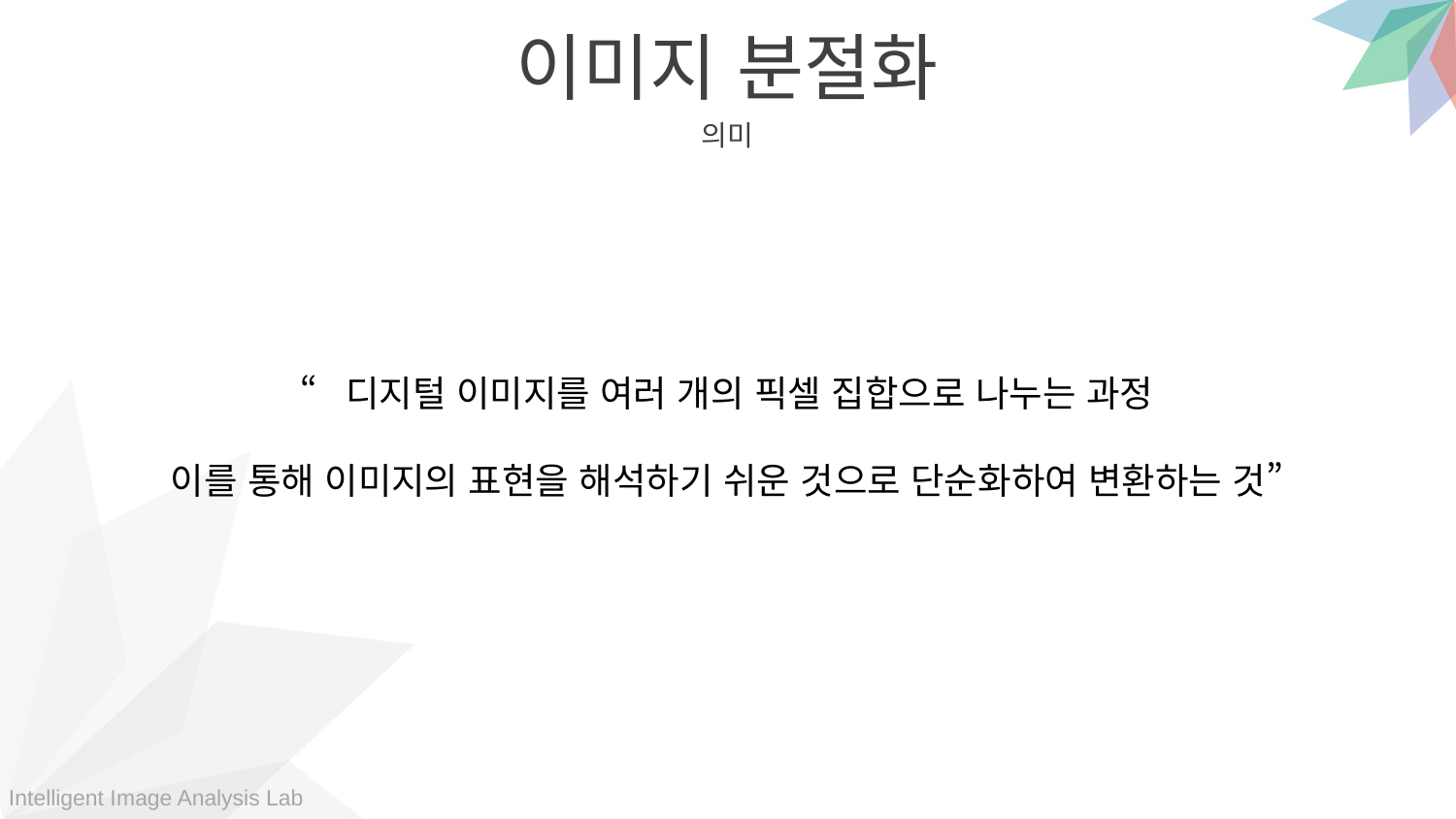

이미지 분절화
의미
“디지털 이미지를 여러 개의 픽셀 집합으로 나누는 과정
이를 통해 이미지의 표현을 해석하기 쉬운 것으로 단순화하여 변환하는 것”